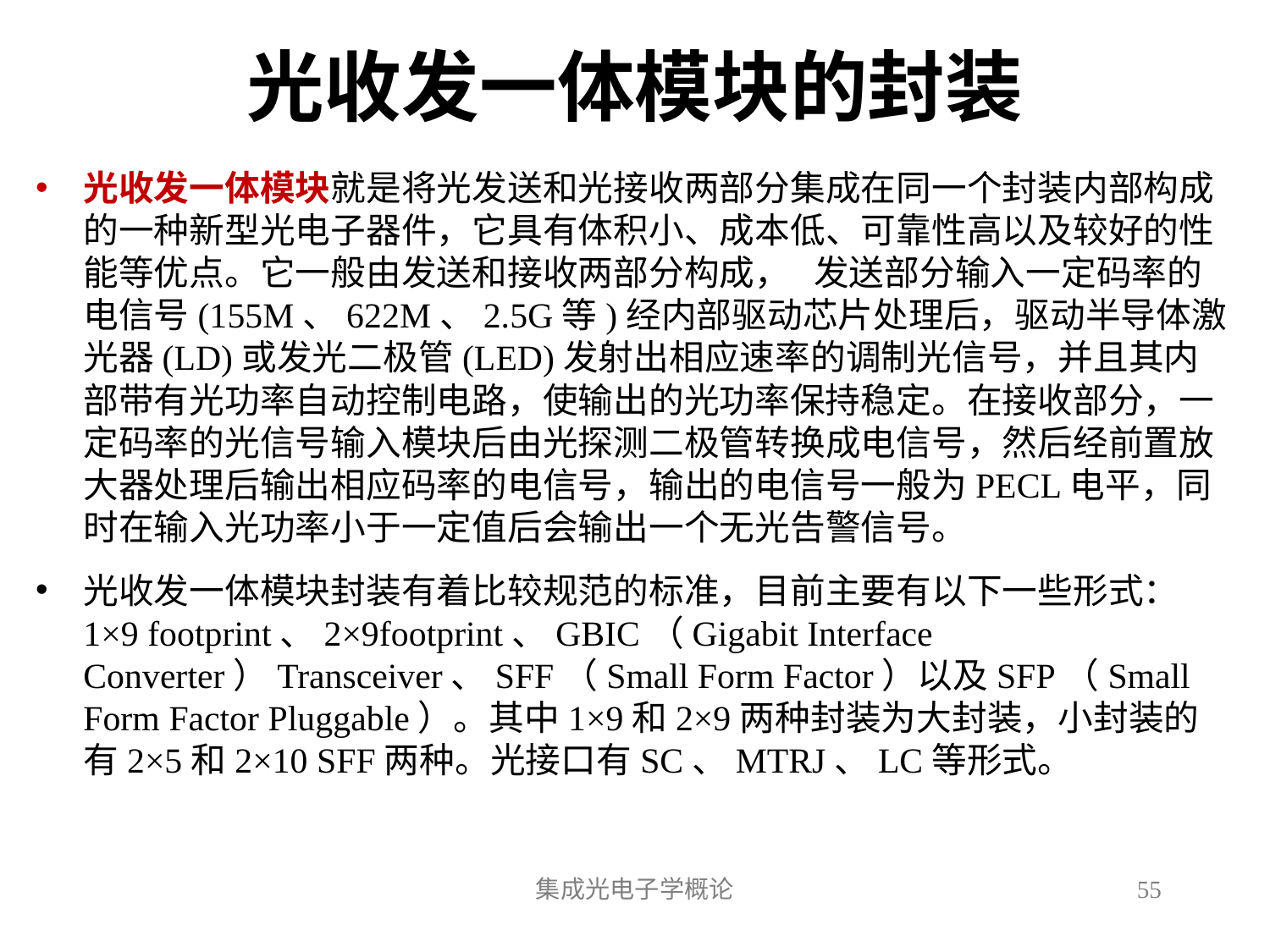

# 光收发一体模块的封装
光收发一体模块就是将光发送和光接收两部分集成在同一个封装内部构成的一种新型光电子器件，它具有体积小、成本低、可靠性高以及较好的性能等优点。它一般由发送和接收两部分构成，   发送部分输入一定码率的电信号(155M、622M、2.5G等)经内部驱动芯片处理后，驱动半导体激光器(LD)或发光二极管(LED)发射出相应速率的调制光信号，并且其内部带有光功率自动控制电路，使输出的光功率保持稳定。在接收部分，一定码率的光信号输入模块后由光探测二极管转换成电信号，然后经前置放大器处理后输出相应码率的电信号，输出的电信号一般为PECL电平，同时在输入光功率小于一定值后会输出一个无光告警信号。
光收发一体模块封装有着比较规范的标准，目前主要有以下一些形式：1×9 footprint、2×9footprint、GBIC（Gigabit Interface Converter）Transceiver、SFF（Small Form Factor）以及SFP（Small Form Factor Pluggable）。其中1×9和2×9两种封装为大封装，小封装的有2×5和2×10 SFF两种。光接口有SC、MTRJ、LC等形式。
集成光电子学概论
55